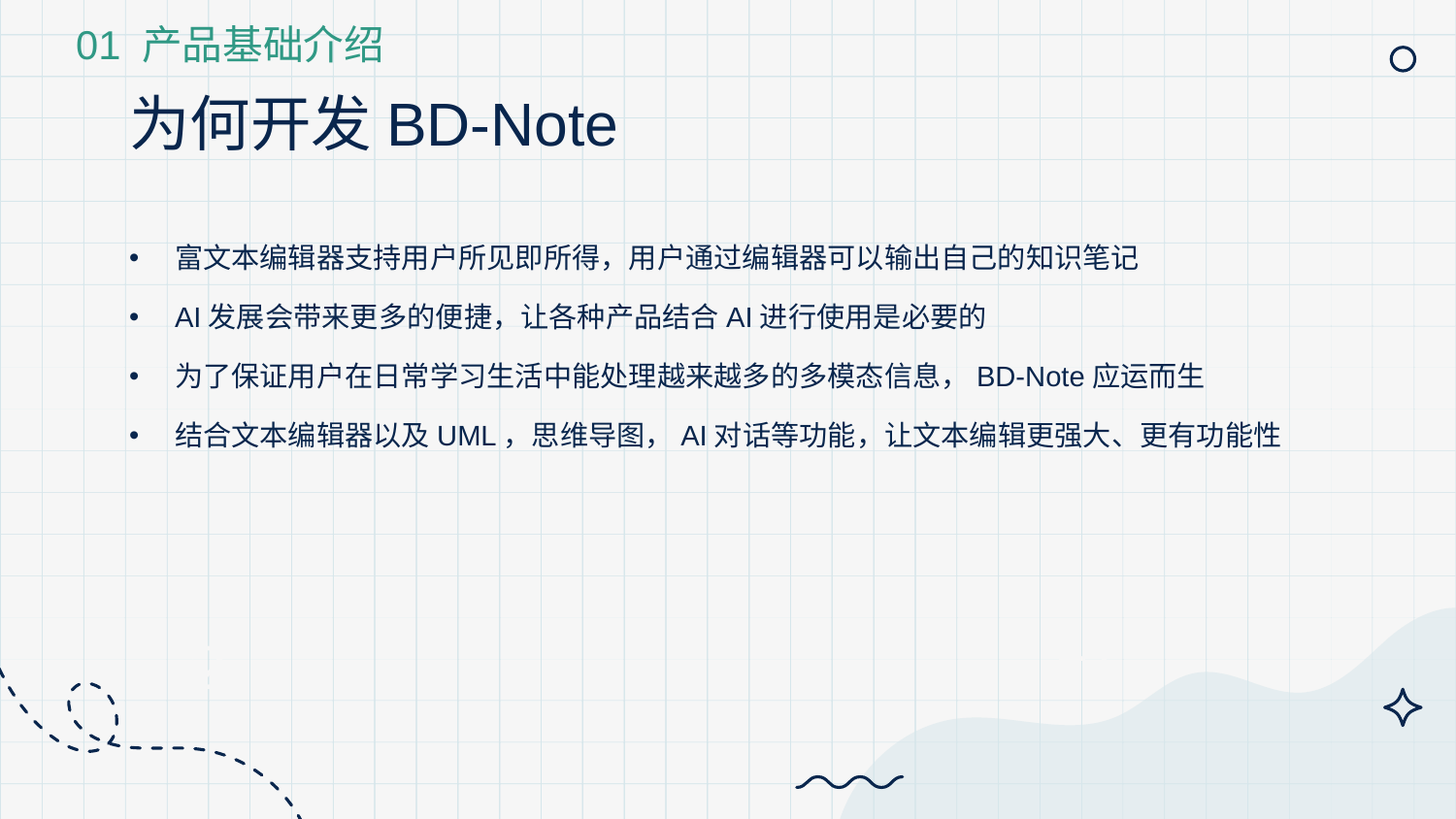

01 产品基础介绍
# 为何开发BD-Note
富文本编辑器支持用户所见即所得，用户通过编辑器可以输出自己的知识笔记
AI发展会带来更多的便捷，让各种产品结合AI进行使用是必要的
为了保证用户在日常学习生活中能处理越来越多的多模态信息，BD-Note应运而生
结合文本编辑器以及UML，思维导图，AI对话等功能，让文本编辑更强大、更有功能性
+1
-2